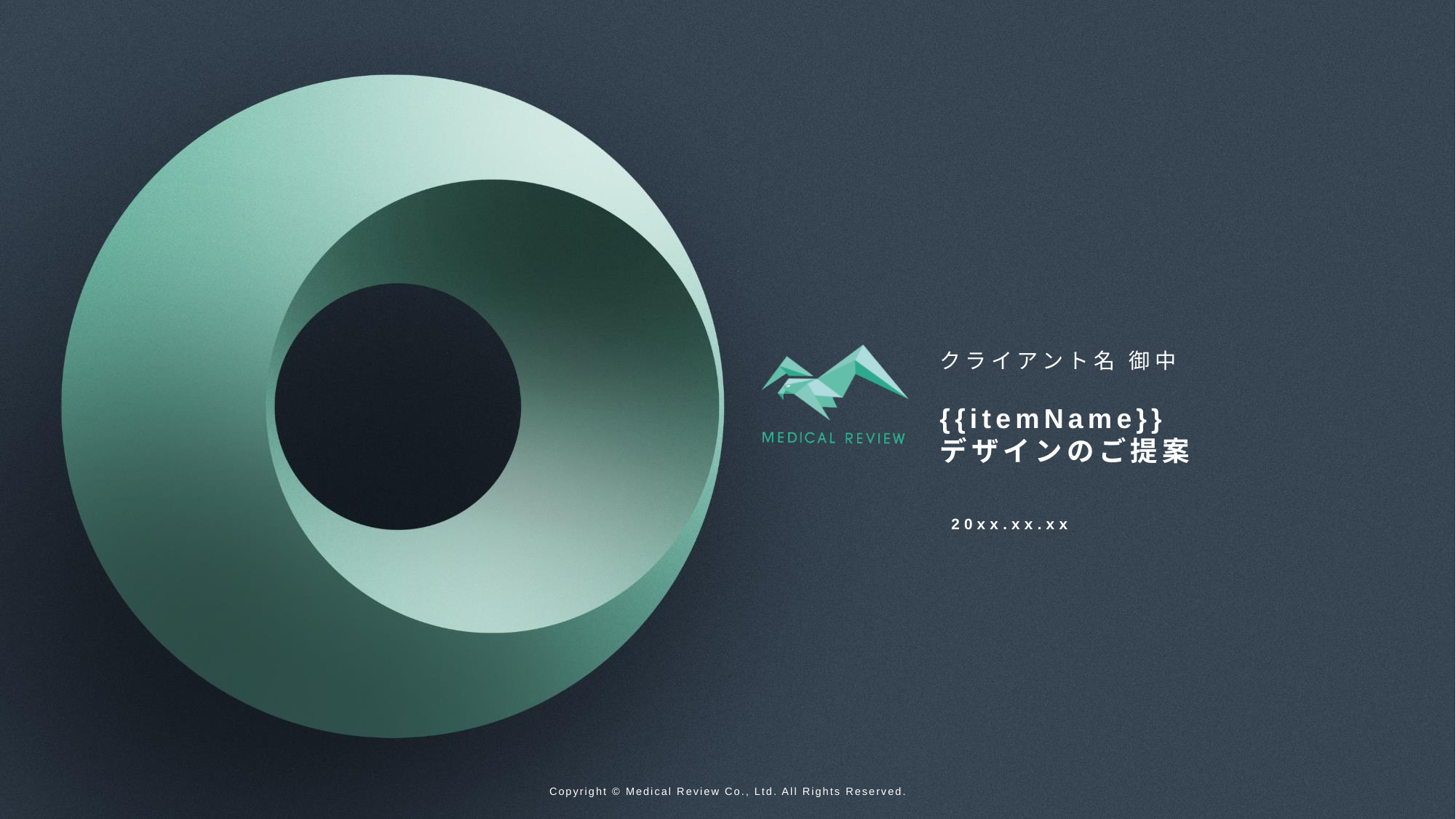

クライアント名 御中
{{itemName}}
デザインのご提案
20xx.xx.xx
Copyright © Medical Review Co., Ltd. All Rights Reserved.